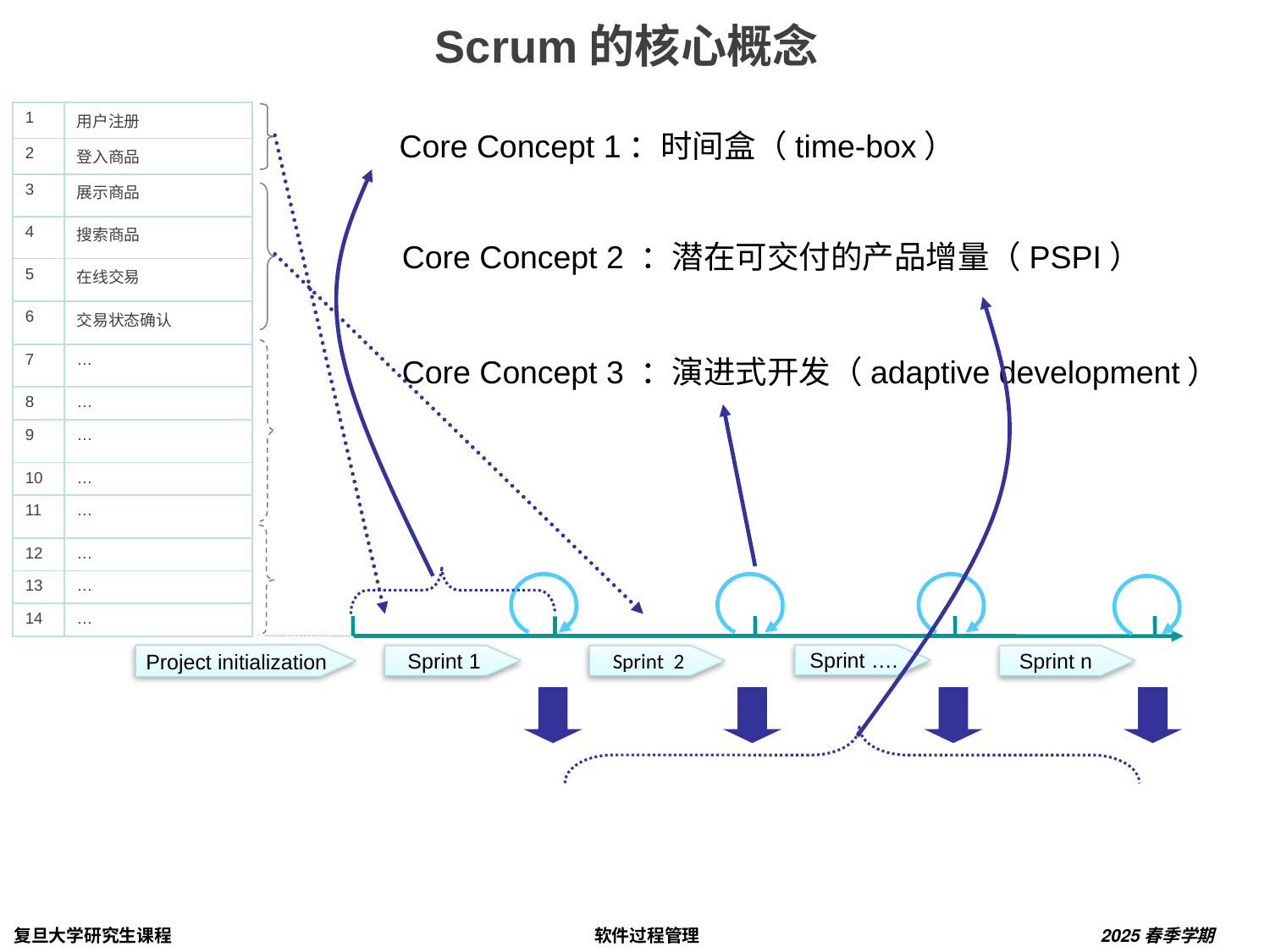

Scrum的核心概念
| 1 | 用户注册 |
| --- | --- |
| 2 | 登入商品 |
| 3 | 展示商品 |
| 4 | 搜索商品 |
| 5 | 在线交易 |
| 6 | 交易状态确认 |
| 7 | … |
| 8 | … |
| 9 | … |
| 10 | … |
| 11 | … |
| 12 | … |
| 13 | … |
| 14 | … |

Core Concept 1：时间盒（time-box）

Core Concept 2 ：潜在可交付的产品增量（PSPI）

Core Concept 3 ：演进式开发（adaptive development）

Project initialization
Sprint ….
Sprint 1
Sprint  2
Sprint n